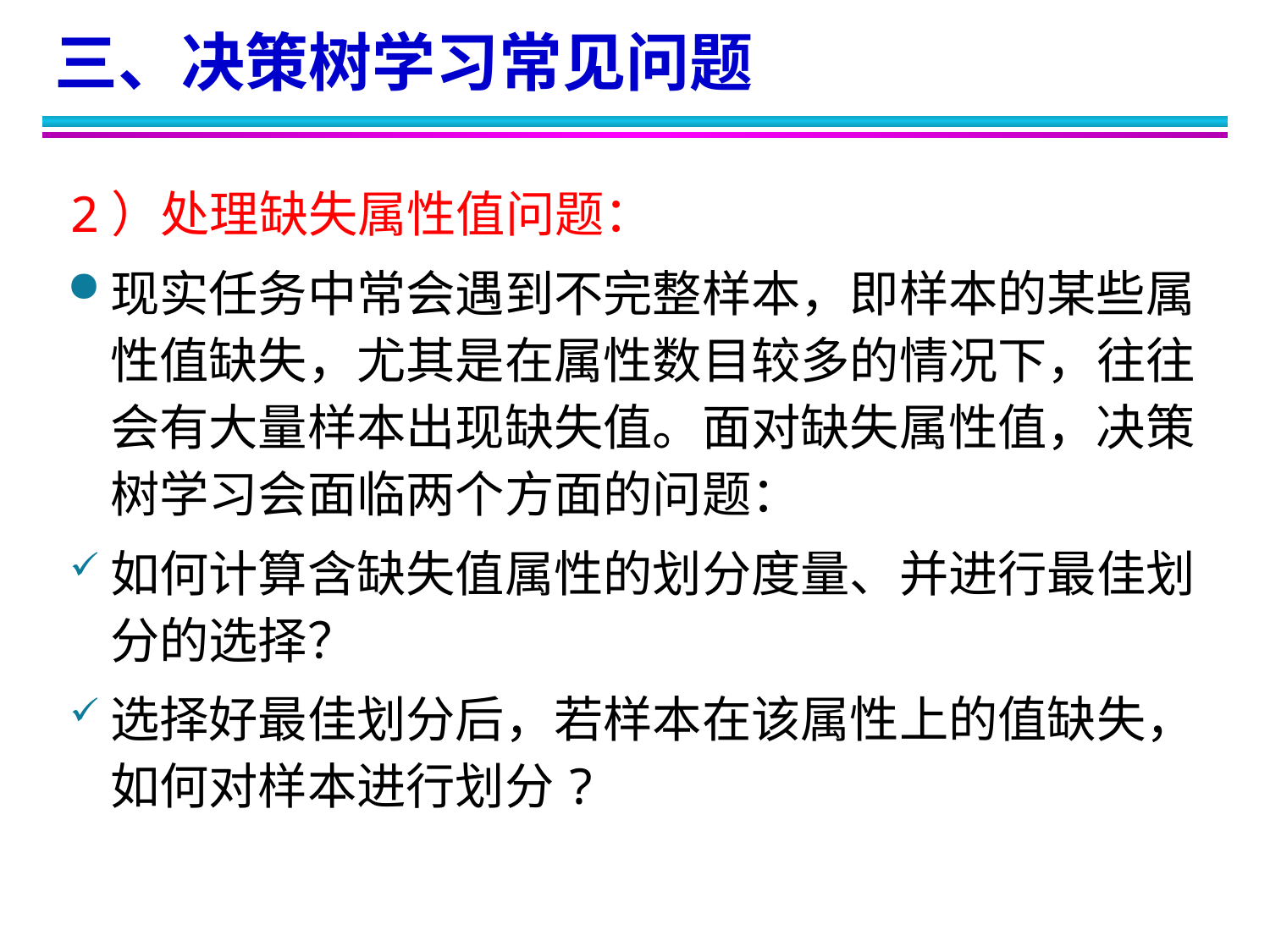

三、决策树学习常见问题
2）处理缺失属性值问题：
现实任务中常会遇到不完整样本，即样本的某些属性值缺失，尤其是在属性数目较多的情况下，往往会有大量样本出现缺失值。面对缺失属性值，决策树学习会面临两个方面的问题：
如何计算含缺失值属性的划分度量、并进行最佳划分的选择？
选择好最佳划分后，若样本在该属性上的值缺失，如何对样本进行划分?